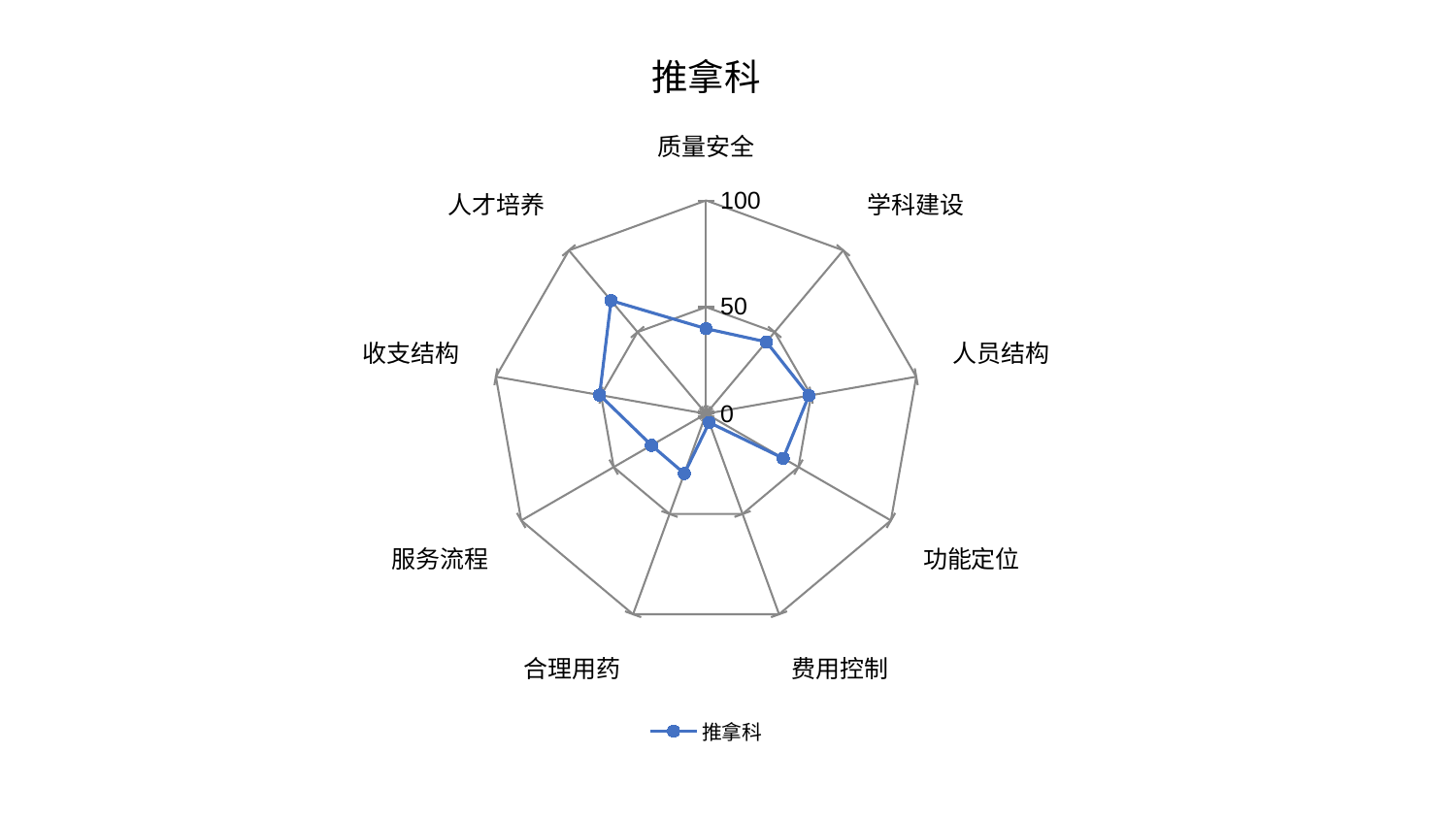

### Chart: 推拿科

| Category | 推拿科 |
|---|---|
| 质量安全 | 39.90282418108755 |
| 学科建设 | 44.0153355620343 |
| 人员结构 | 48.92421768635385 |
| 功能定位 | 41.734153916197215 |
| 费用控制 | 4.366331658777585 |
| 合理用药 | 29.795075018856927 |
| 服务流程 | 29.562872427146882 |
| 收支结构 | 50.67890006418836 |
| 人才培养 | 69.26142333843062 |
150